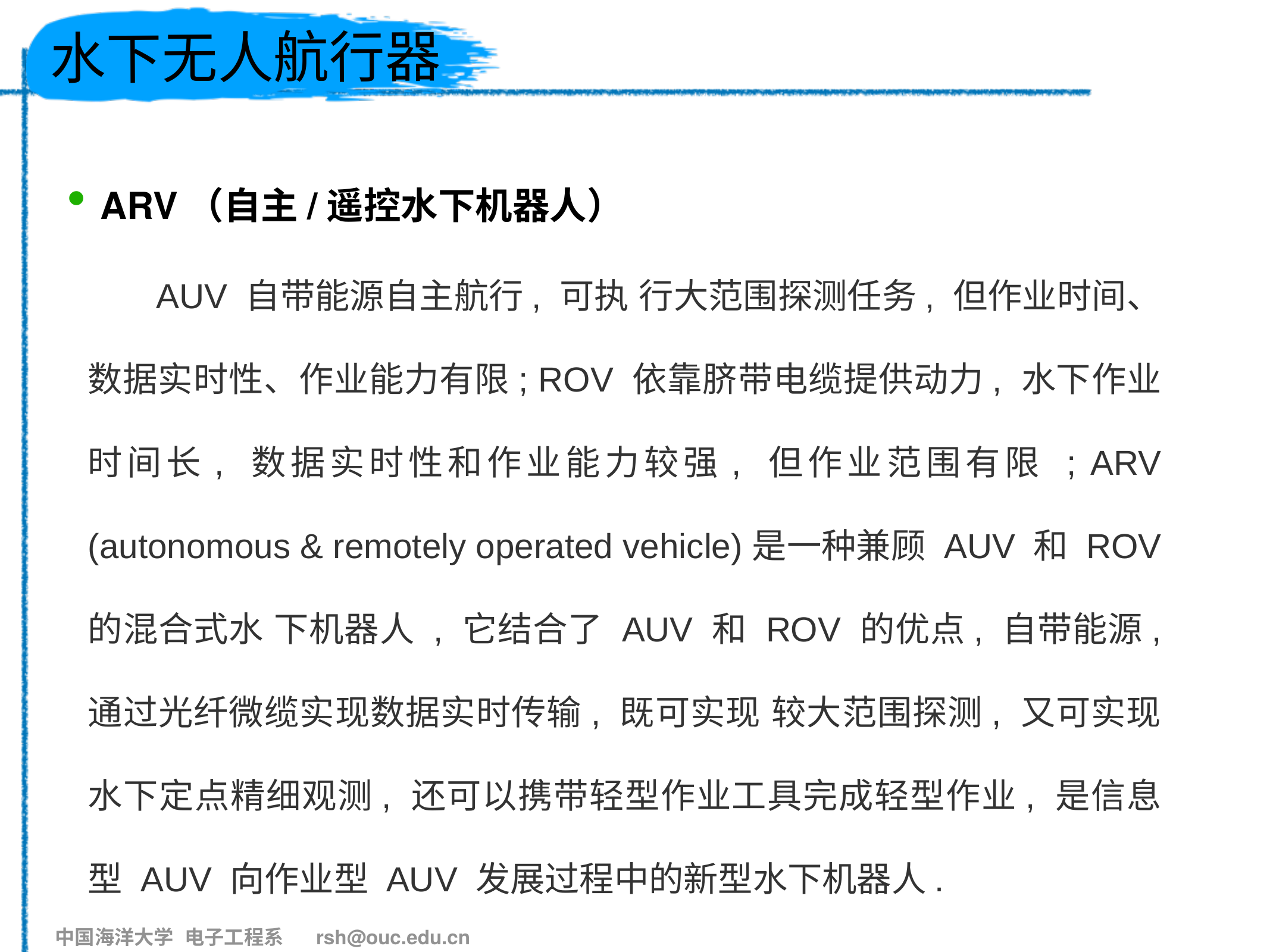

# 水下无人航行器
ARV（自主/遥控水下机器人）
       AUV 自带能源自主航行, 可执 行大范围探测任务, 但作业时间、数据实时性、作业能力有限; ROV 依靠脐带电缆提供动力, 水下作业 时间长, 数据实时性和作业能力较强, 但作业范围有限 ; ARV (autonomous & remotely operated vehicle)是一种兼顾 AUV 和 ROV 的混合式水 下机器人 , 它结合了 AUV 和 ROV 的优点, 自带能源, 通过光纤微缆实现数据实时传输, 既可实现 较大范围探测, 又可实现水下定点精细观测, 还可以携带轻型作业工具完成轻型作业, 是信息型 AUV 向作业型 AUV 发展过程中的新型水下机器人.